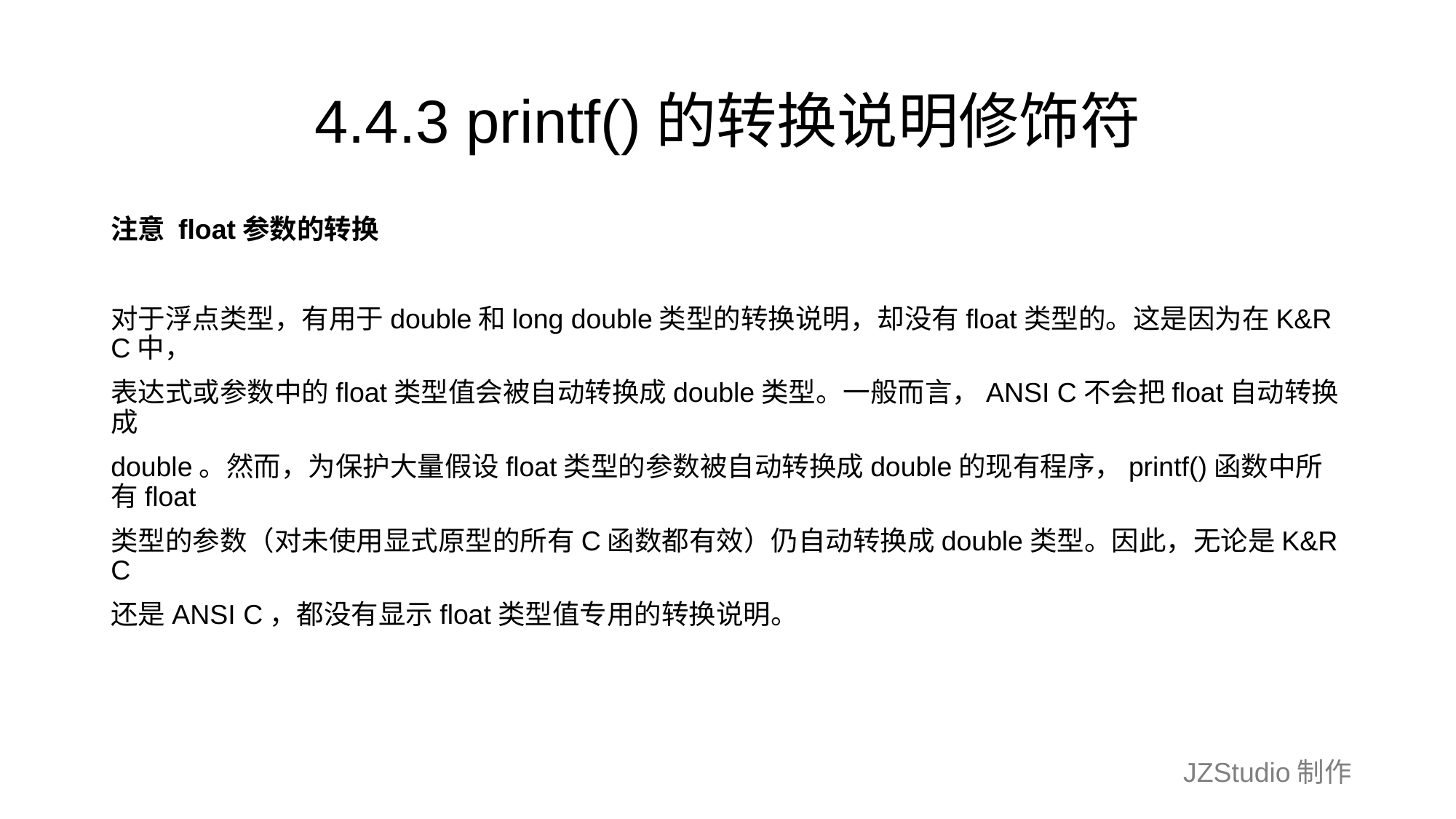

# 4.4.3 printf()的转换说明修饰符
注意 float参数的转换

对于浮点类型，有用于double和long double类型的转换说明，却没有float类型的。这是因为在K&R C中，
表达式或参数中的float类型值会被自动转换成double类型。一般而言，ANSI C不会把float自动转换成
double。然而，为保护大量假设float类型的参数被自动转换成double的现有程序，printf()函数中所有float
类型的参数（对未使用显式原型的所有C函数都有效）仍自动转换成double类型。因此，无论是K&R C
还是ANSI C，都没有显示float类型值专用的转换说明。